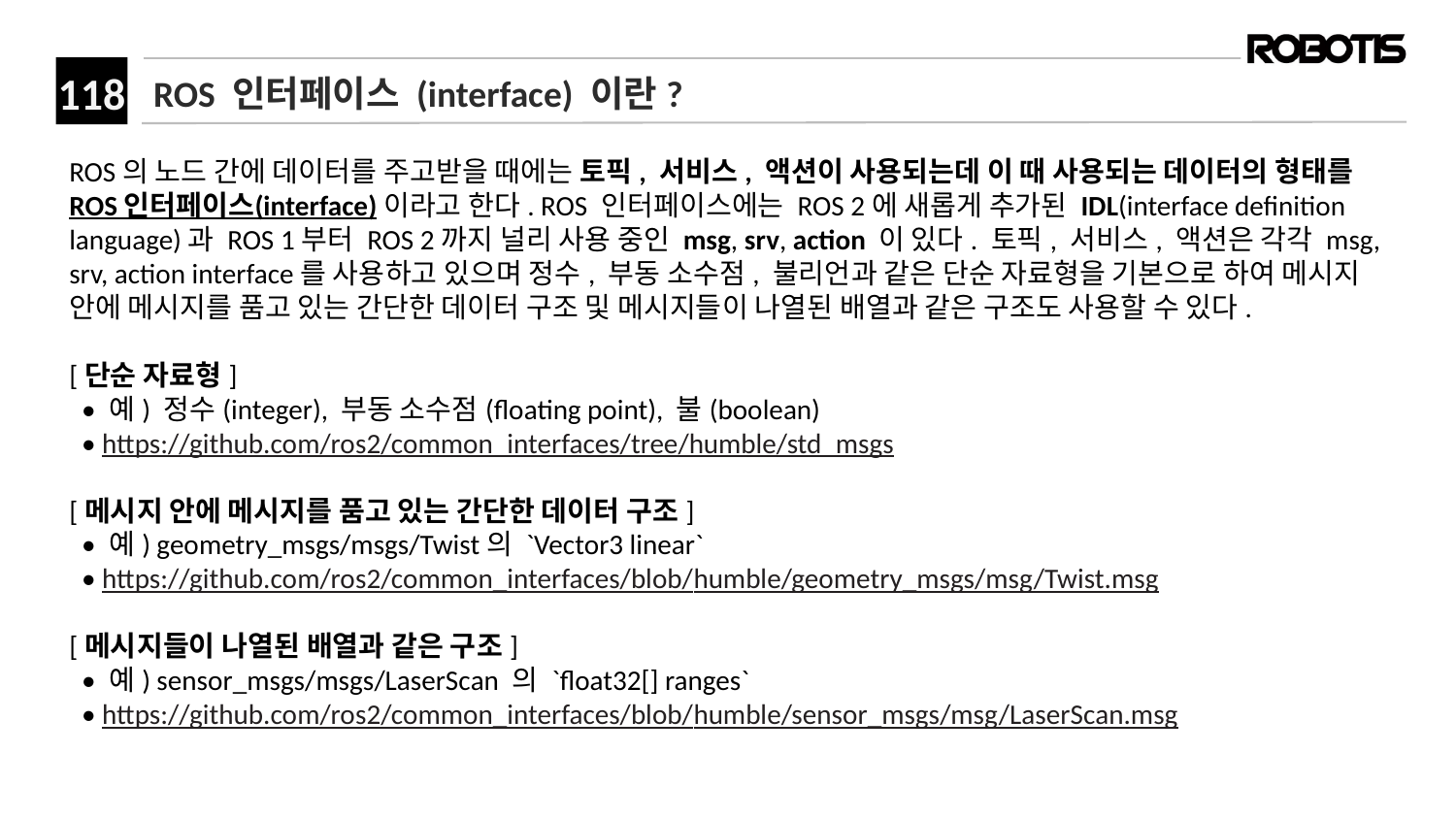

# ROS 인터페이스 (interface) 이란?
ROS의 노드 간에 데이터를 주고받을 때에는 토픽, 서비스, 액션이 사용되는데 이 때 사용되는 데이터의 형태를 ROS 인터페이스(interface) 이라고 한다. ROS 인터페이스에는 ROS 2에 새롭게 추가된 IDL(interface definition language)과 ROS 1부터 ROS 2까지 널리 사용 중인 msg, srv, action 이 있다. 토픽, 서비스, 액션은 각각 msg, srv, action interface를 사용하고 있으며 정수, 부동 소수점, 불리언과 같은 단순 자료형을 기본으로 하여 메시지 안에 메시지를 품고 있는 간단한 데이터 구조 및 메시지들이 나열된 배열과 같은 구조도 사용할 수 있다.

[단순 자료형]
  • 예) 정수(integer), 부동 소수점(floating point), 불(boolean)
  • https://github.com/ros2/common_interfaces/tree/humble/std_msgs

[메시지 안에 메시지를 품고 있는 간단한 데이터 구조]
  • 예) geometry_msgs/msgs/Twist의 `Vector3 linear`
  • https://github.com/ros2/common_interfaces/blob/humble/geometry_msgs/msg/Twist.msg

[메시지들이 나열된 배열과 같은 구조]
  • 예) sensor_msgs/msgs/LaserScan 의 `float32[] ranges`
  • https://github.com/ros2/common_interfaces/blob/humble/sensor_msgs/msg/LaserScan.msg